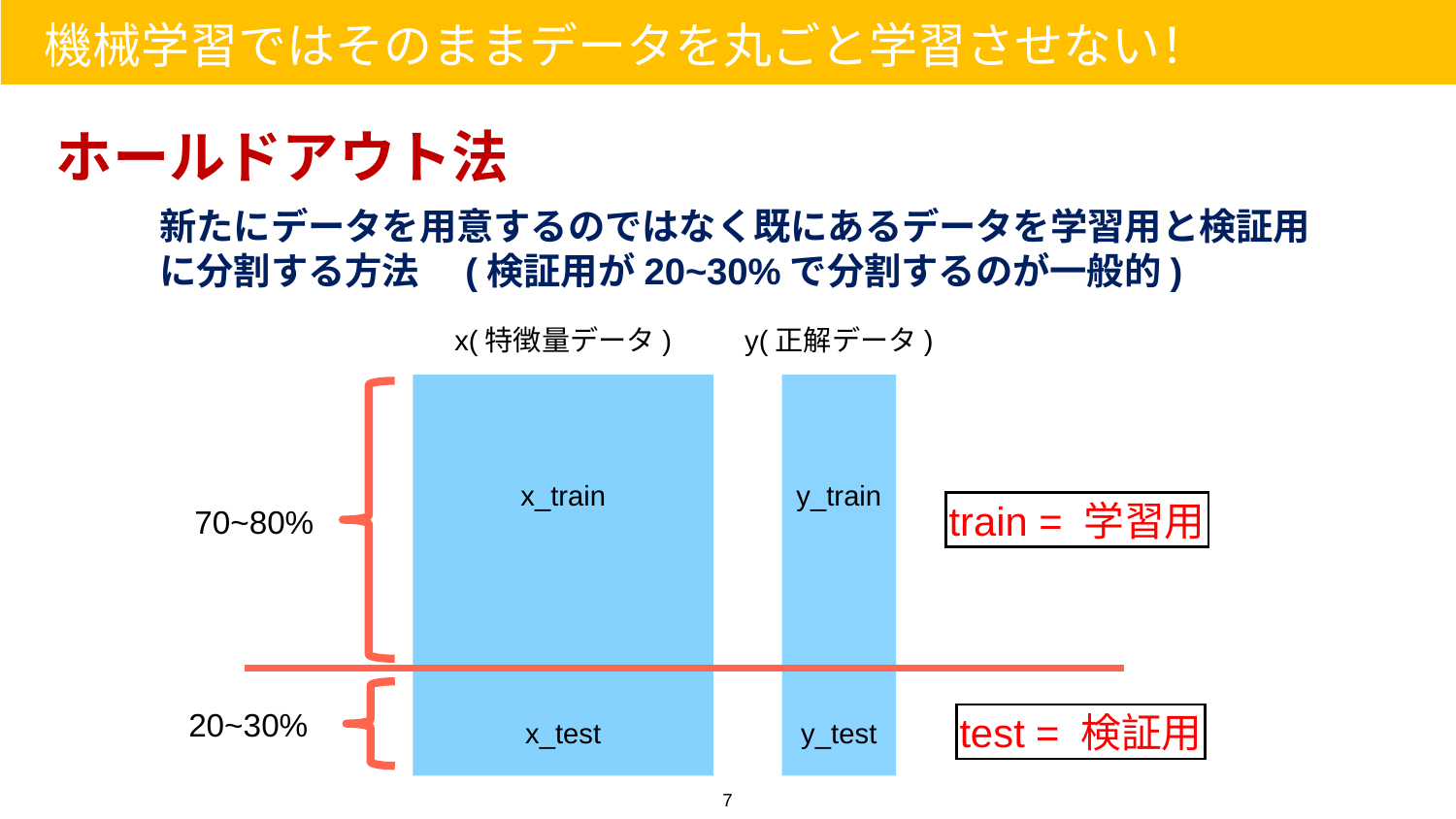

機械学習ではそのままデータを丸ごと学習させない！
ホールドアウト法
新たにデータを用意するのではなく既にあるデータを学習用と検証用に分割する方法　(検証用が20~30%で分割するのが一般的)
x(特徴量データ)
y(正解データ)

x_train
y_train
train = 学習用
70~80%

20~30%
test = 検証用
x_test
y_test
7